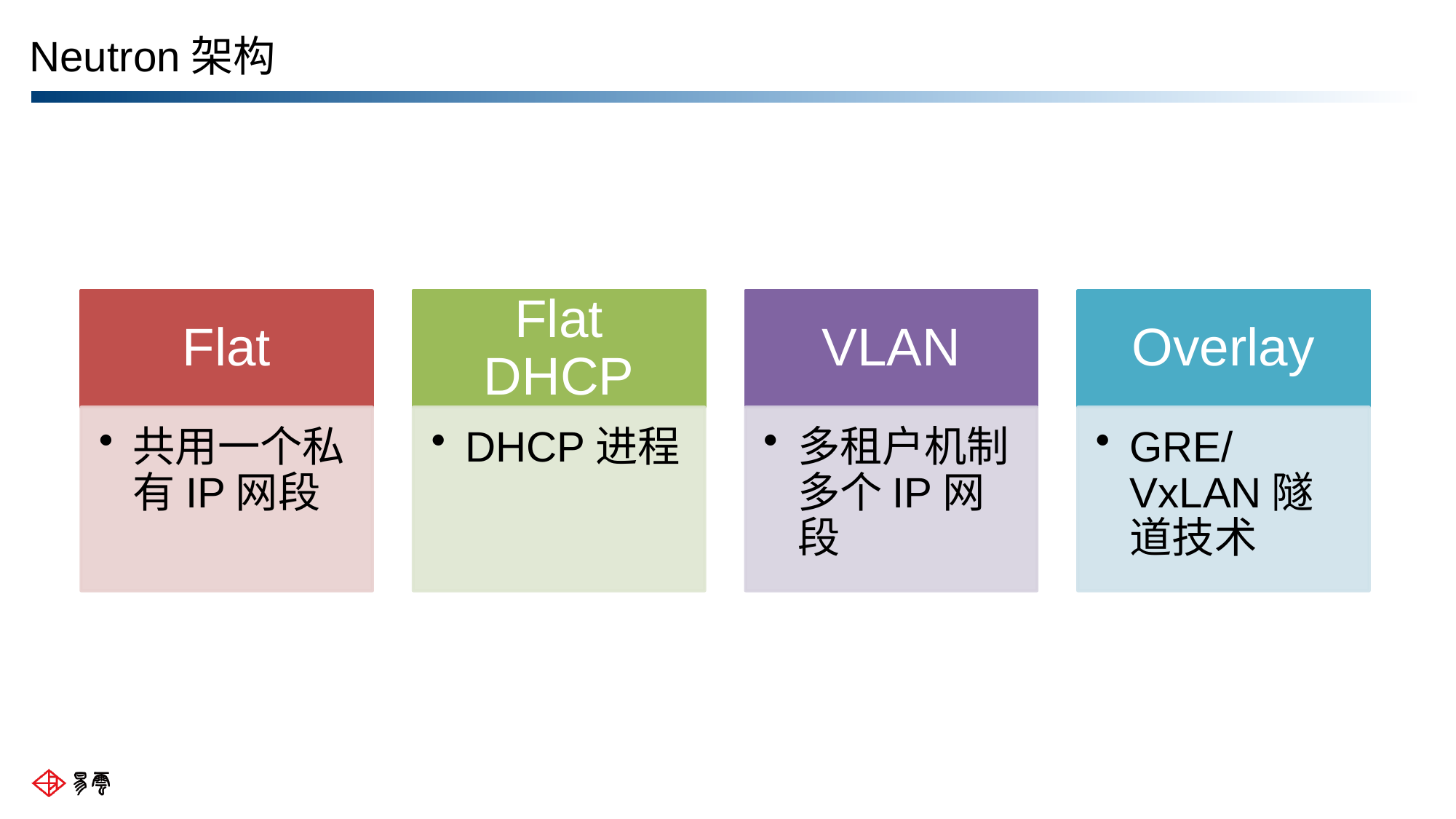

Neutron架构
Flat
共用一个私有IP网段
Flat DHCP
DHCP进程
VLAN
多租户机制多个IP网段
Overlay
GRE/VxLAN隧道技术